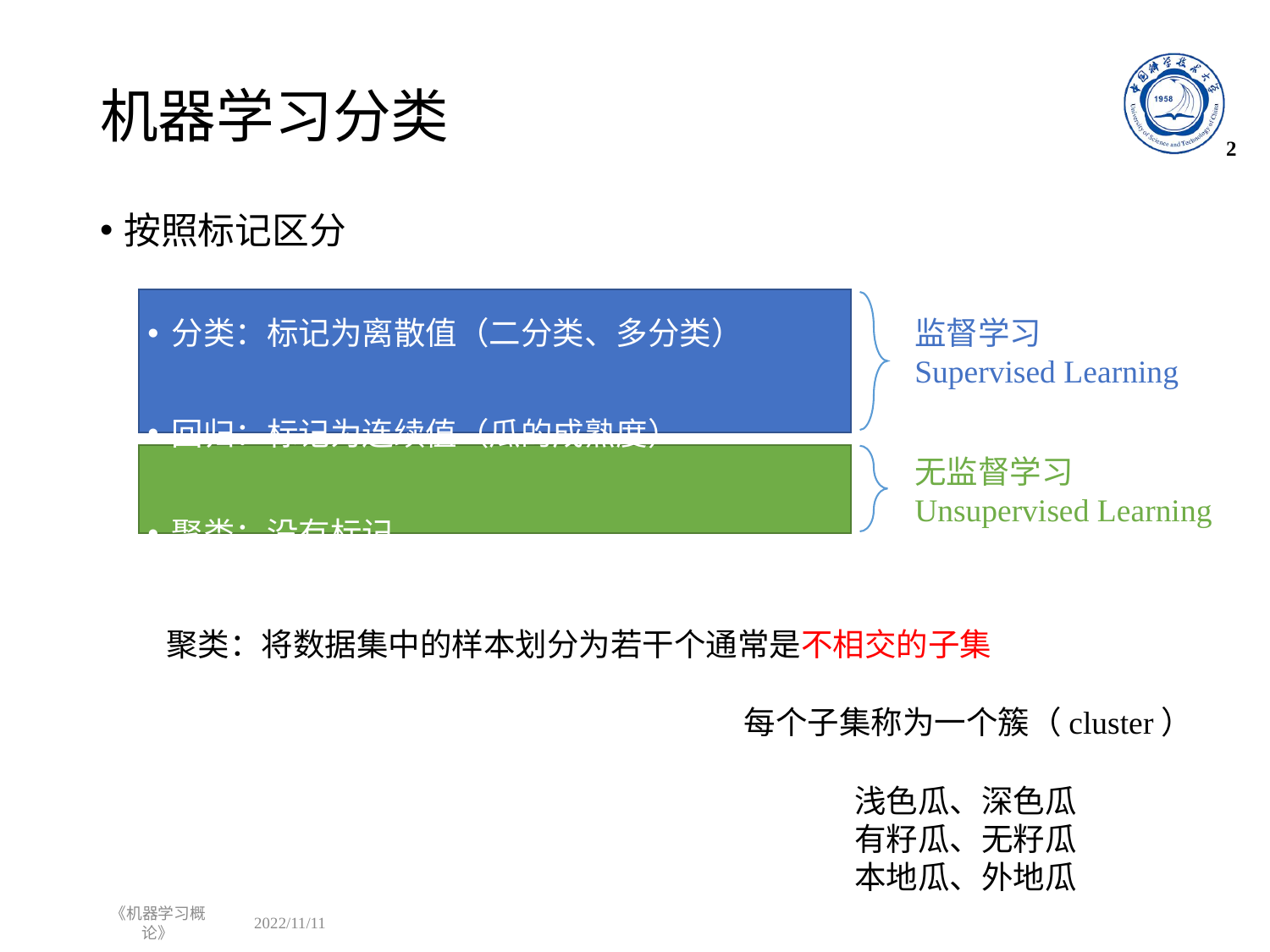

# 机器学习分类
2
按照标记区分

分类：标记为离散值（二分类、多分类）

回归：标记为连续值（瓜的成熟度）

聚类：没有标记

监督学习
Supervised Learning

无监督学习
Unsupervised Learning
聚类：将数据集中的样本划分为若干个通常是不相交的子集
每个子集称为一个簇（cluster）
浅色瓜、深色瓜
有籽瓜、无籽瓜
本地瓜、外地瓜
《机器学习概论》
2022/11/11